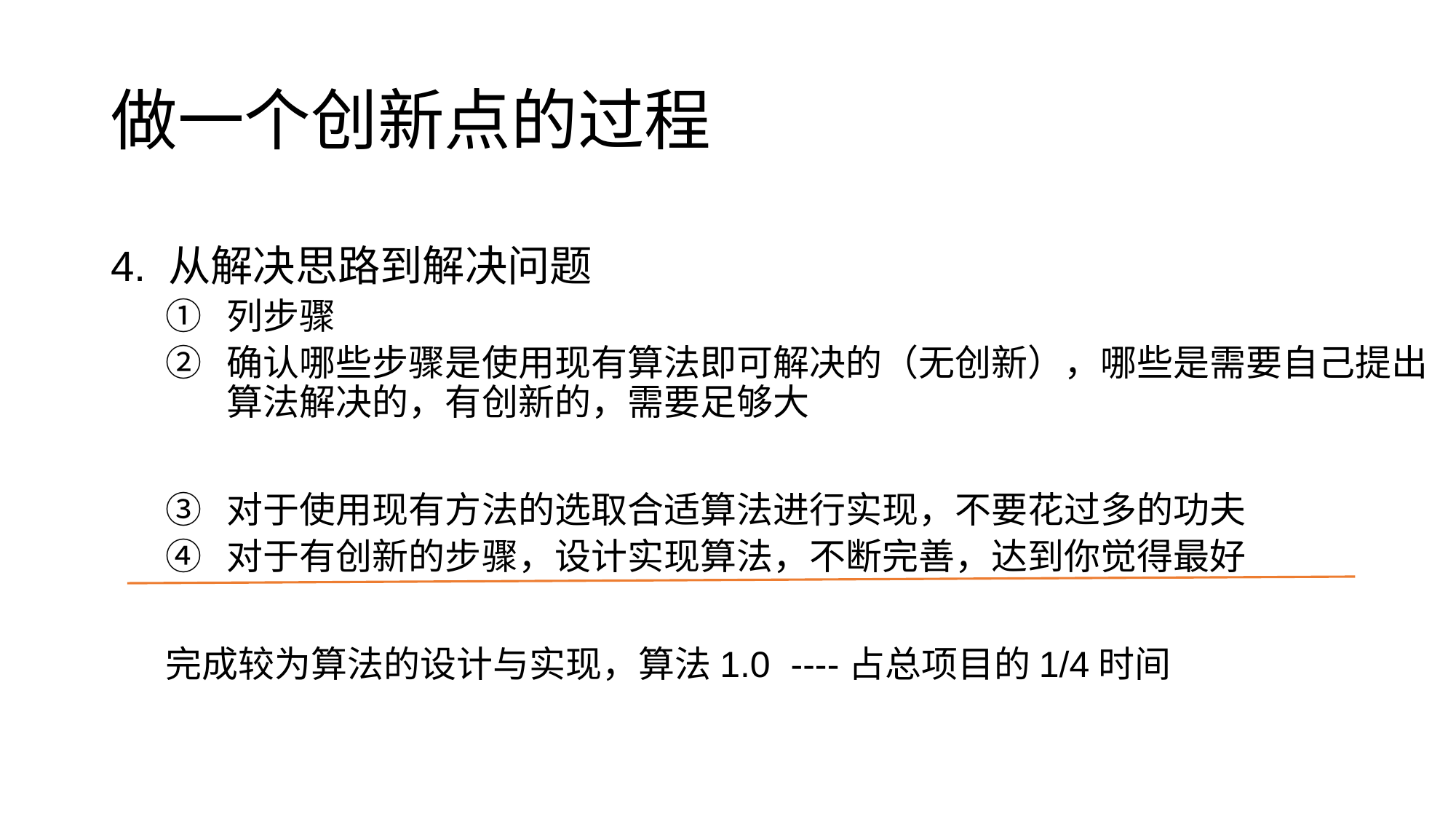

# 做一个创新点的过程

4. 从解决思路到解决问题
列步骤
确认哪些步骤是使用现有算法即可解决的（无创新），哪些是需要自己提出算法解决的，有创新的，需要足够大

对于使用现有方法的选取合适算法进行实现，不要花过多的功夫
对于有创新的步骤，设计实现算法，不断完善，达到你觉得最好

完成较为算法的设计与实现，算法1.0  ----占总项目的1/4时间